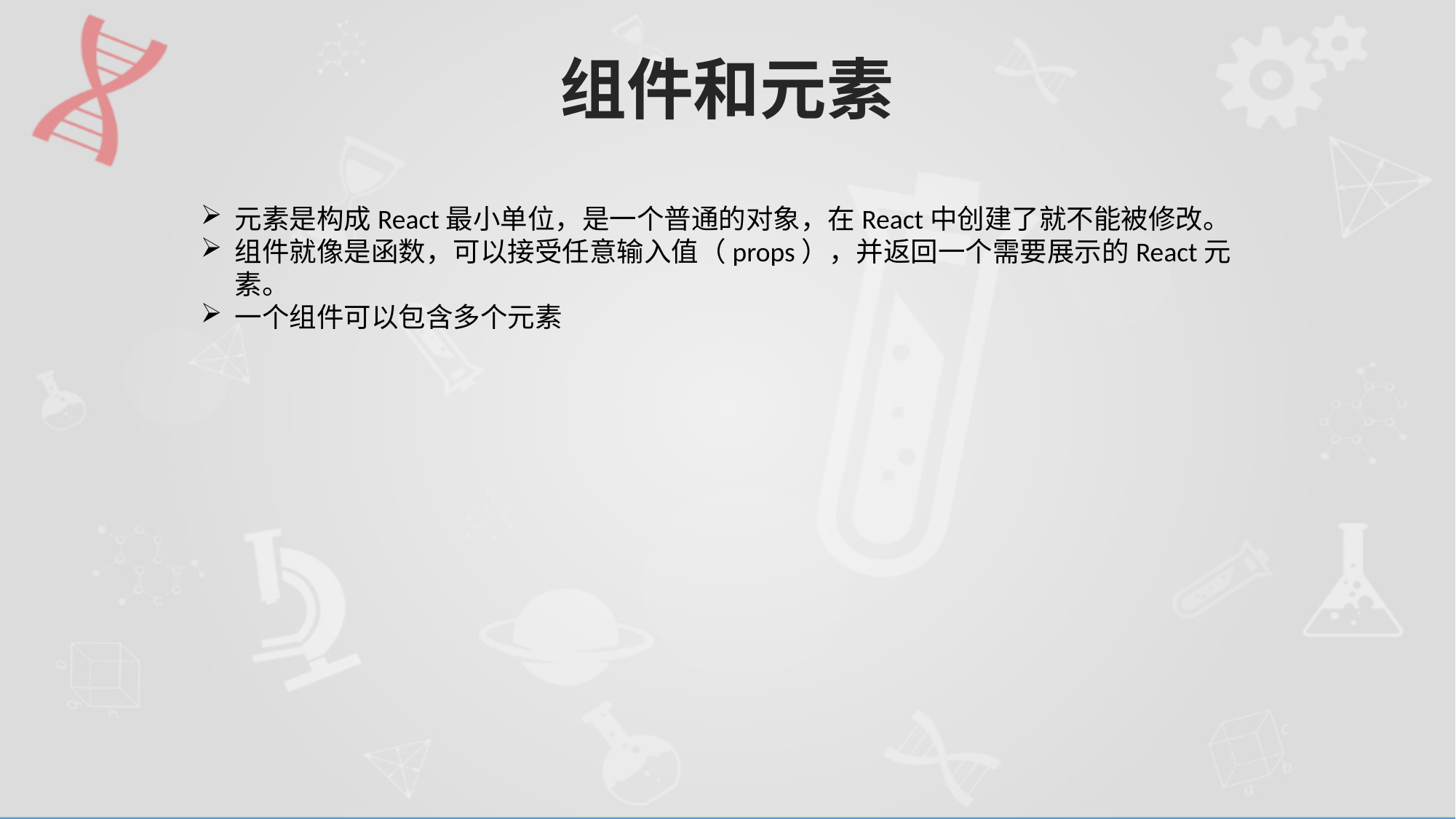

# 组件和元素
元素是构成React最小单位，是一个普通的对象，在React中创建了就不能被修改。
组件就像是函数，可以接受任意输入值（props），并返回一个需要展示的React元素。
一个组件可以包含多个元素